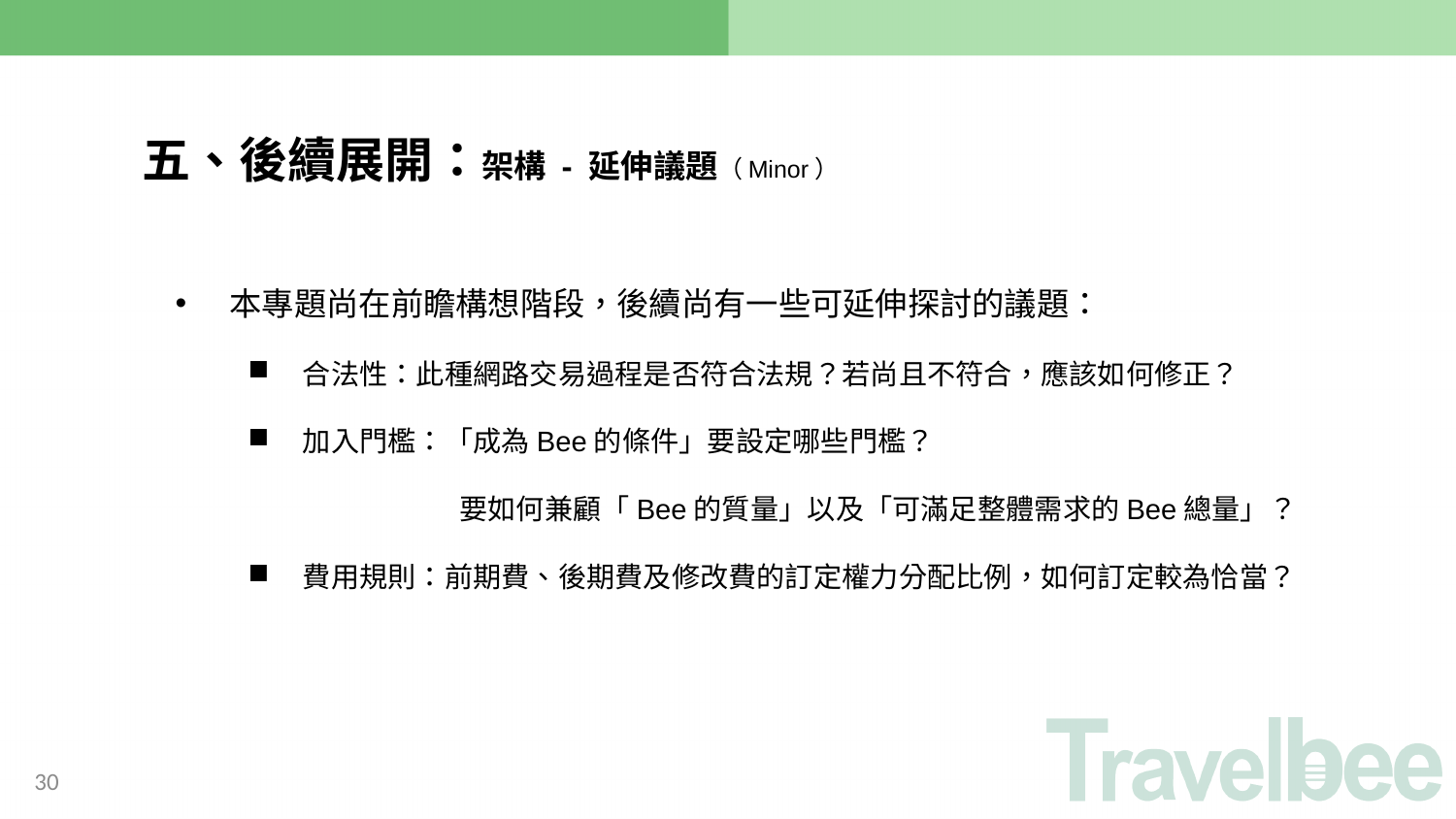

五、後續展開：架構 - 延伸議題（Minor）
本專題尚在前瞻構想階段，後續尚有一些可延伸探討的議題：
合法性：此種網路交易過程是否符合法規？若尚且不符合，應該如何修正？
加入門檻：「成為Bee的條件」要設定哪些門檻？
　　　　　　　  要如何兼顧「Bee的質量」以及「可滿足整體需求的Bee總量」？
費用規則：前期費、後期費及修改費的訂定權力分配比例，如何訂定較為恰當？

30